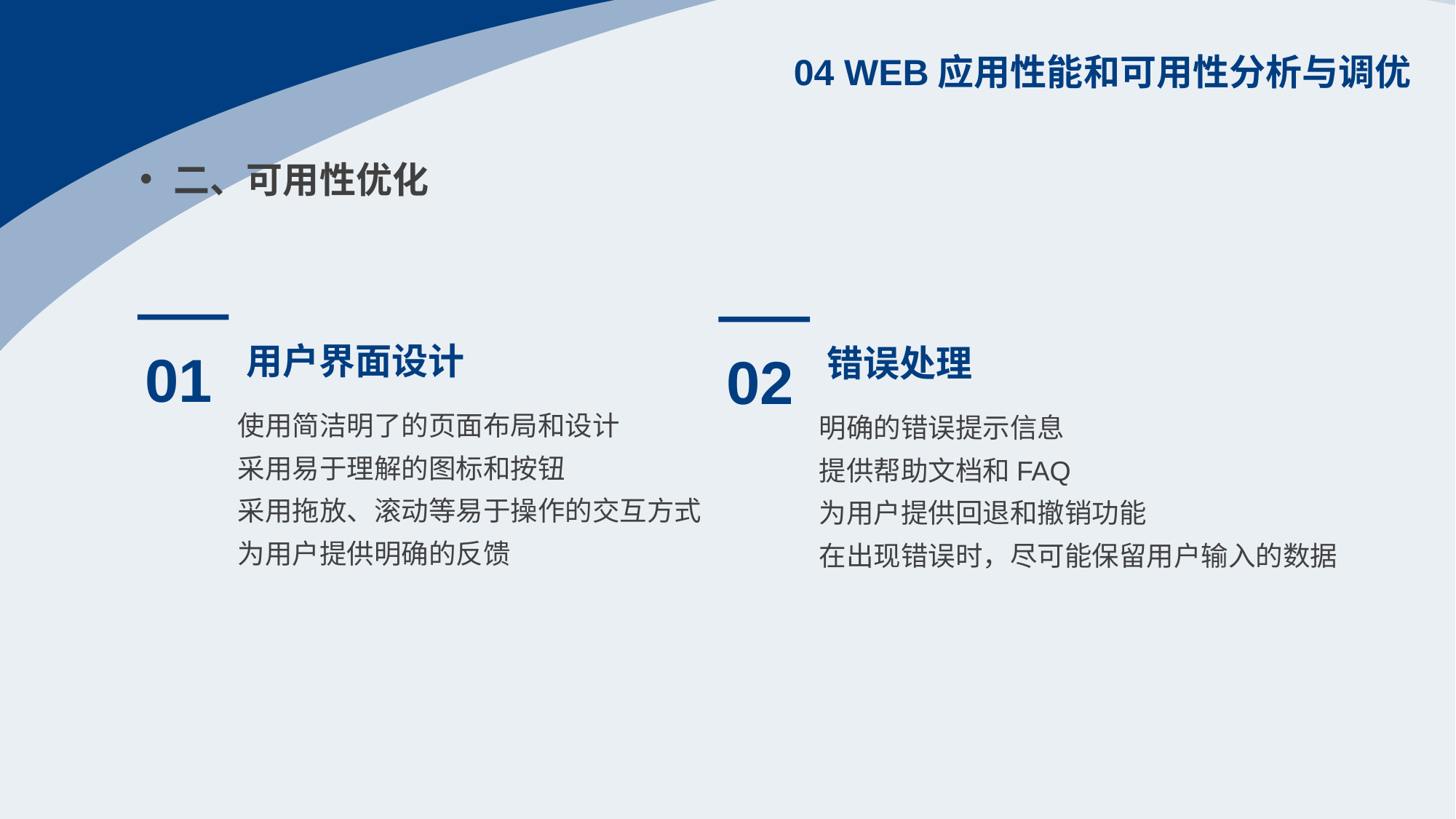

04 WEB应用性能和可用性分析与调优
二、可用性优化
01

02

用户界面设计
错误处理
使用简洁明了的页面布局和设计
采用易于理解的图标和按钮
采用拖放、滚动等易于操作的交互方式
为用户提供明确的反馈
明确的错误提示信息
提供帮助文档和FAQ
为用户提供回退和撤销功能
在出现错误时，尽可能保留用户输入的数据